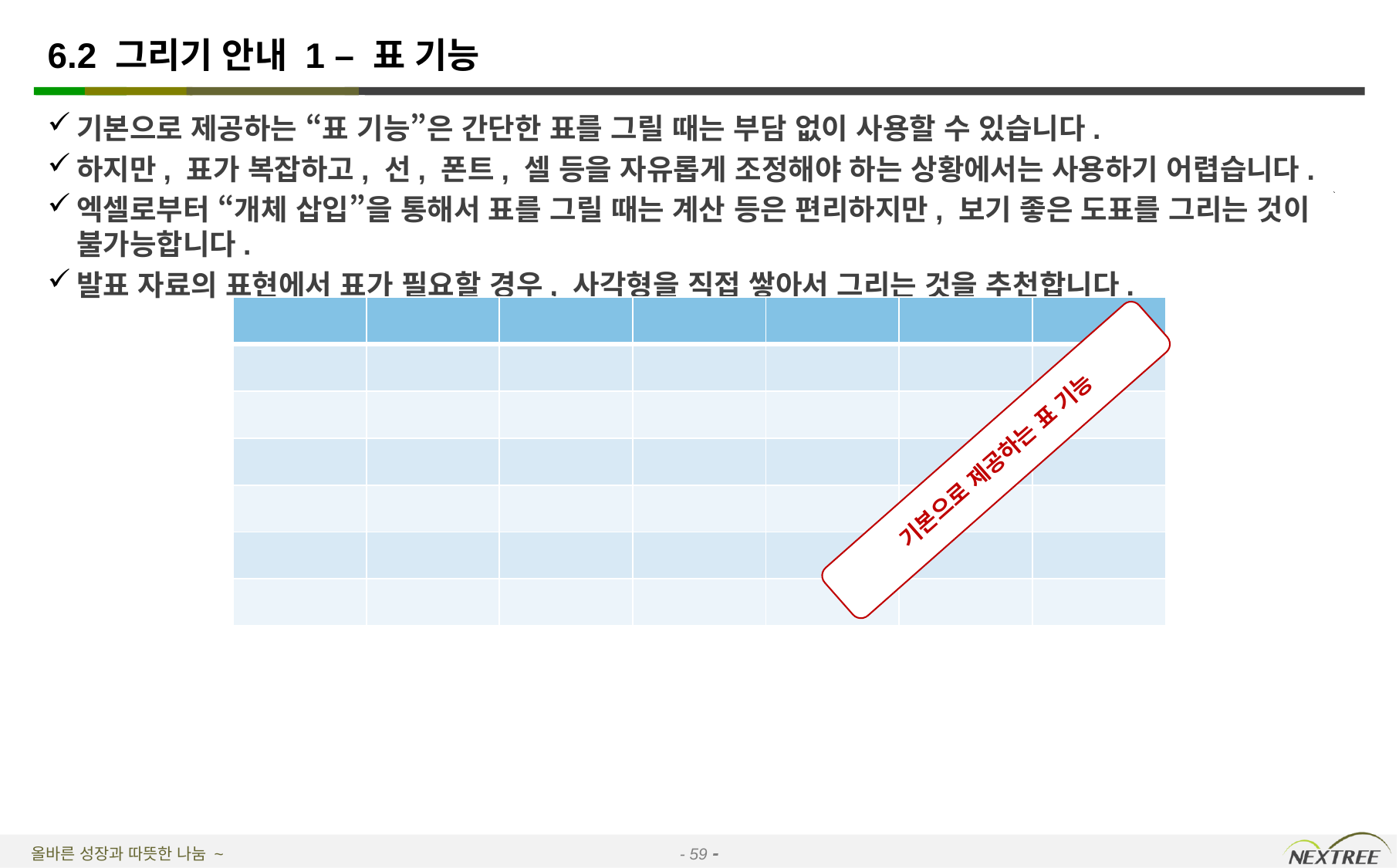

# 6.2 그리기 안내 1 – 표 기능
기본으로 제공하는 “표 기능”은 간단한 표를 그릴 때는 부담 없이 사용할 수 있습니다.
하지만, 표가 복잡하고, 선, 폰트, 셀 등을 자유롭게 조정해야 하는 상황에서는 사용하기 어렵습니다.
엑셀로부터 “개체 삽입”을 통해서 표를 그릴 때는 계산 등은 편리하지만, 보기 좋은 도표를 그리는 것이 불가능합니다.
발표 자료의 표현에서 표가 필요할 경우, 사각형을 직접 쌓아서 그리는 것을 추천합니다.
|  |  |  |  |  |  |  |
| --- | --- | --- | --- | --- | --- | --- |
|  |  |  |  |  |  |  |
|  |  |  |  |  |  |  |
|  |  |  |  |  |  |  |
|  |  |  |  |  |  |  |
|  |  |  |  |  |  |  |
|  |  |  |  |  |  |  |
기본으로 제공하는 표 기능